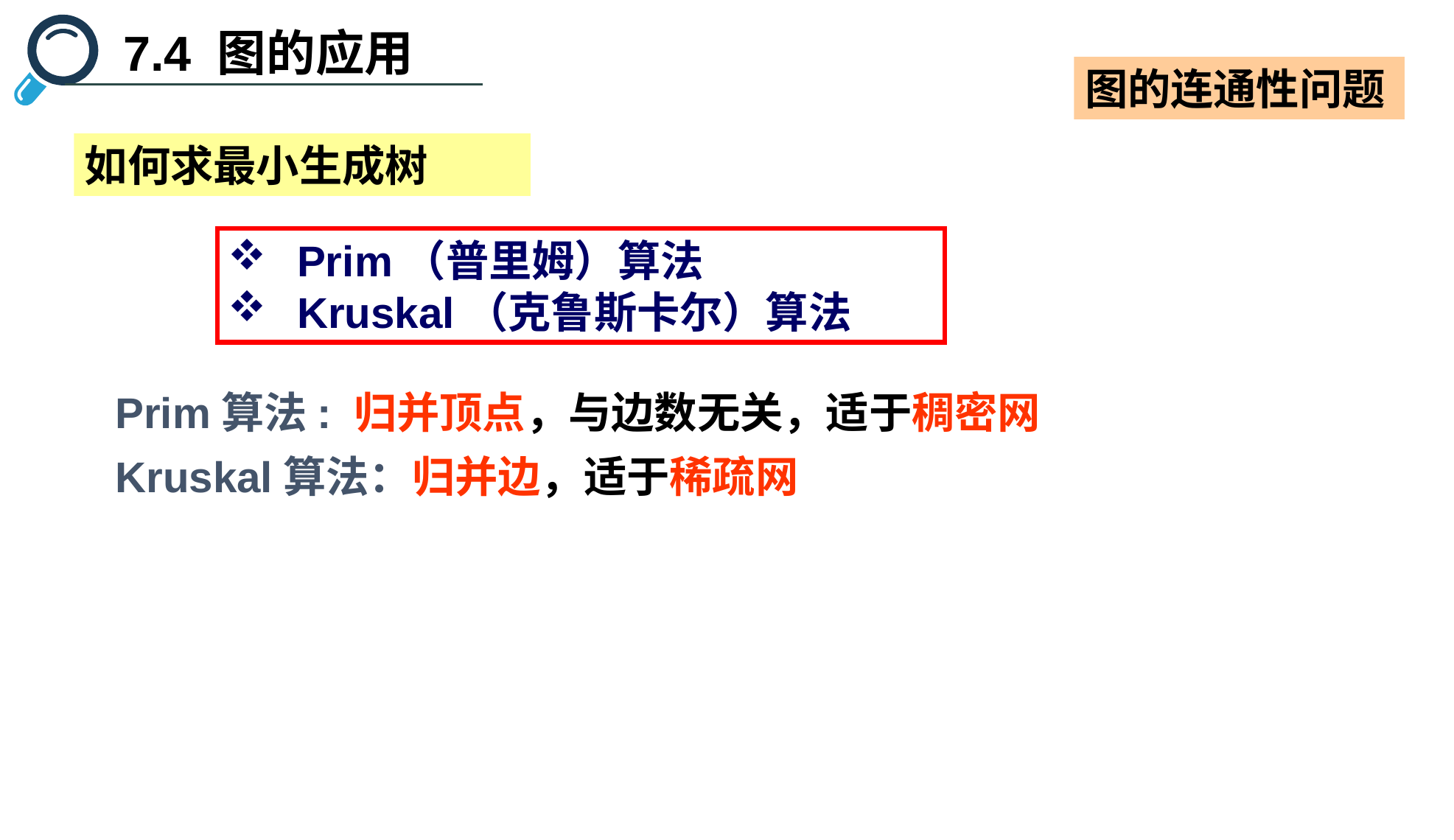

7.4 图的应用
图的连通性问题
如何求最小生成树
Prim（普里姆）算法
Kruskal（克鲁斯卡尔）算法
Prim算法: 归并顶点，与边数无关，适于稠密网
Kruskal算法：归并边，适于稀疏网